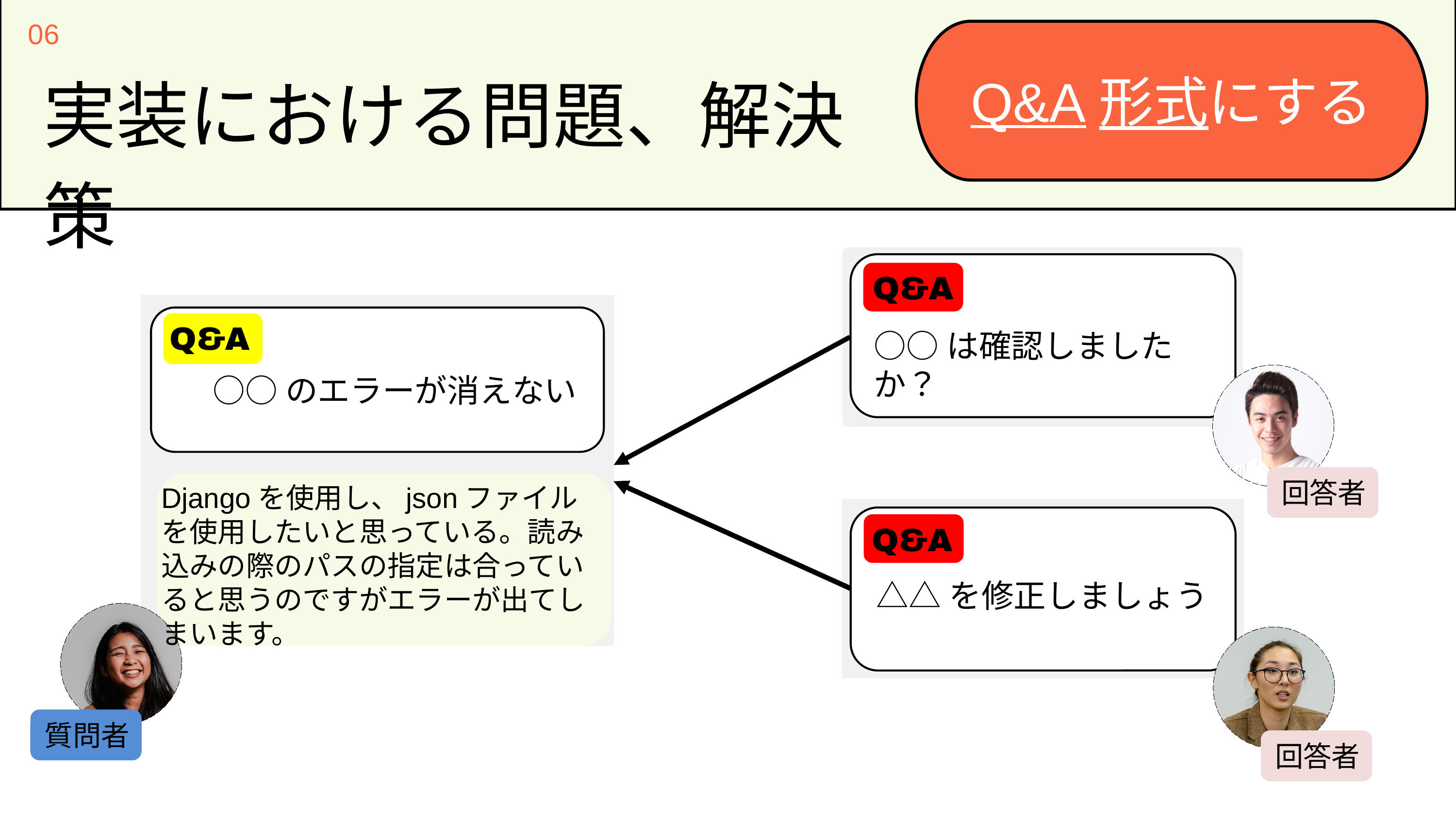

Q&A形式にする
06
実装における問題、解決策

Q&A

Q&A

○○は確認しましたか？

○○のエラーが消えない

回答者

Djangoを使用し、jsonファイルを使用したいと思っている。読み込みの際のパスの指定は合っていると思うのですがエラーが出てしまいます。

Q&A

△△を修正しましょう

質問者

回答者